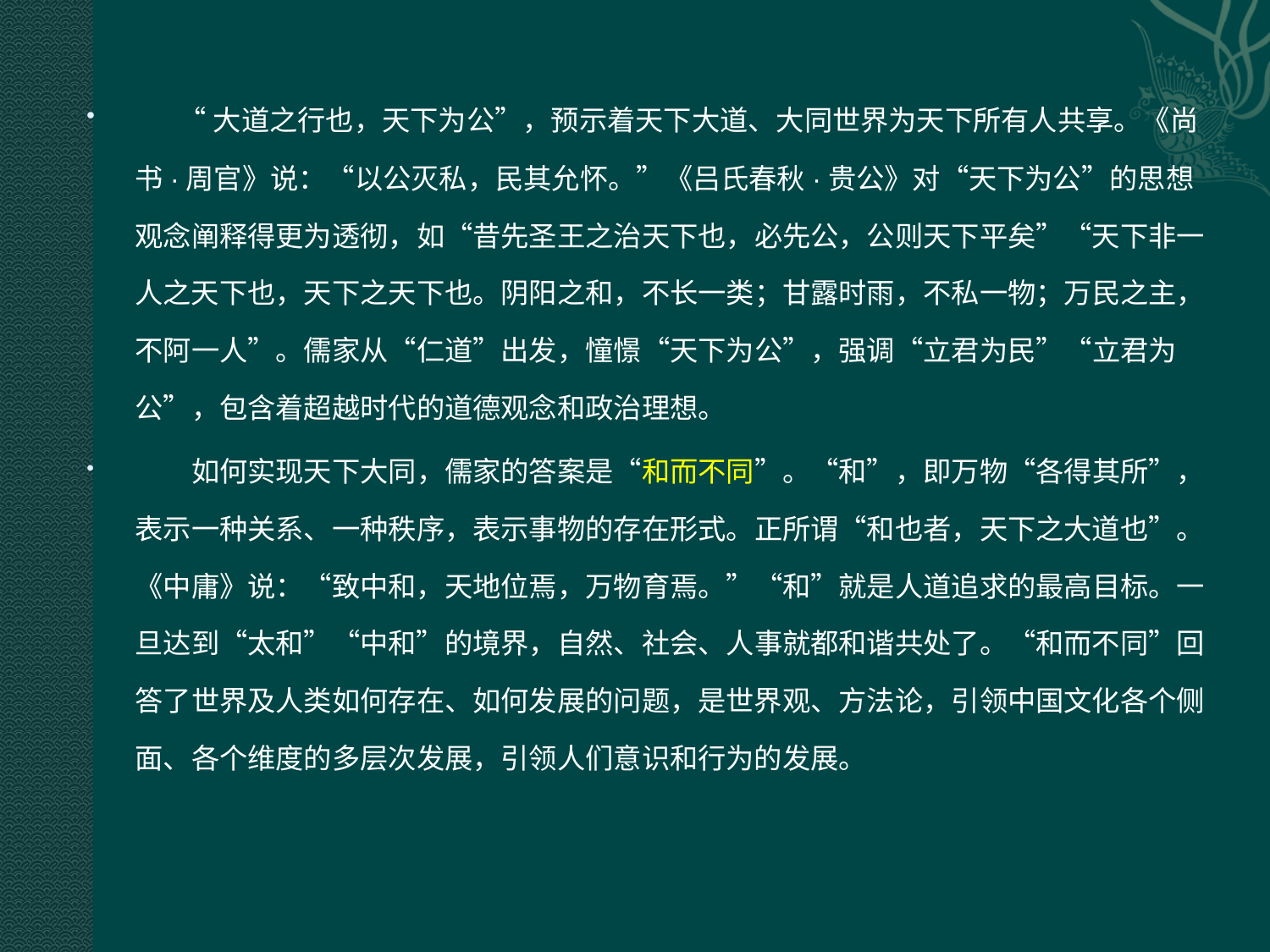

“大道之行也，天下为公”，预示着天下大道、大同世界为天下所有人共享。《尚书·周官》说：“以公灭私，民其允怀。”《吕氏春秋·贵公》对“天下为公”的思想观念阐释得更为透彻，如“昔先圣王之治天下也，必先公，公则天下平矣”“天下非一人之天下也，天下之天下也。阴阳之和，不长一类；甘露时雨，不私一物；万民之主，不阿一人”。儒家从“仁道”出发，憧憬“天下为公”，强调“立君为民”“立君为公”，包含着超越时代的道德观念和政治理想。
　　如何实现天下大同，儒家的答案是“和而不同”。“和”，即万物“各得其所”，表示一种关系、一种秩序，表示事物的存在形式。正所谓“和也者，天下之大道也”。《中庸》说：“致中和，天地位焉，万物育焉。”“和”就是人道追求的最高目标。一旦达到“太和”“中和”的境界，自然、社会、人事就都和谐共处了。“和而不同”回答了世界及人类如何存在、如何发展的问题，是世界观、方法论，引领中国文化各个侧面、各个维度的多层次发展，引领人们意识和行为的发展。